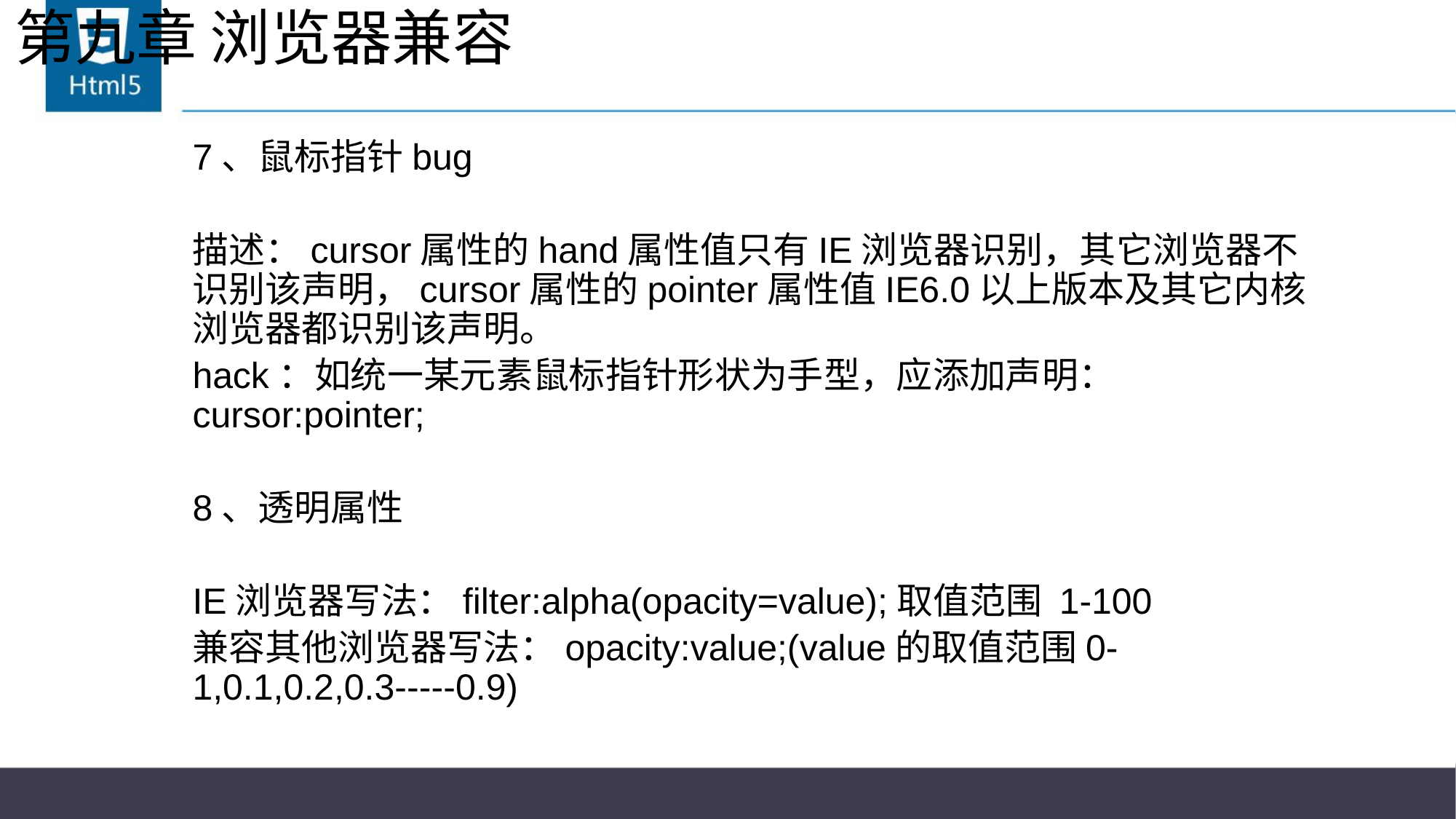

# 第九章 浏览器兼容
7、鼠标指针bug

描述：cursor属性的hand属性值只有IE浏览器识别，其它浏览器不识别该声明，cursor属性的pointer属性值IE6.0以上版本及其它内核浏览器都识别该声明。
hack：如统一某元素鼠标指针形状为手型，应添加声明：cursor:pointer;

8、透明属性

IE浏览器写法：filter:alpha(opacity=value);取值范围 1-100
兼容其他浏览器写法：opacity:value;(value的取值范围0-1,0.1,0.2,0.3-----0.9)